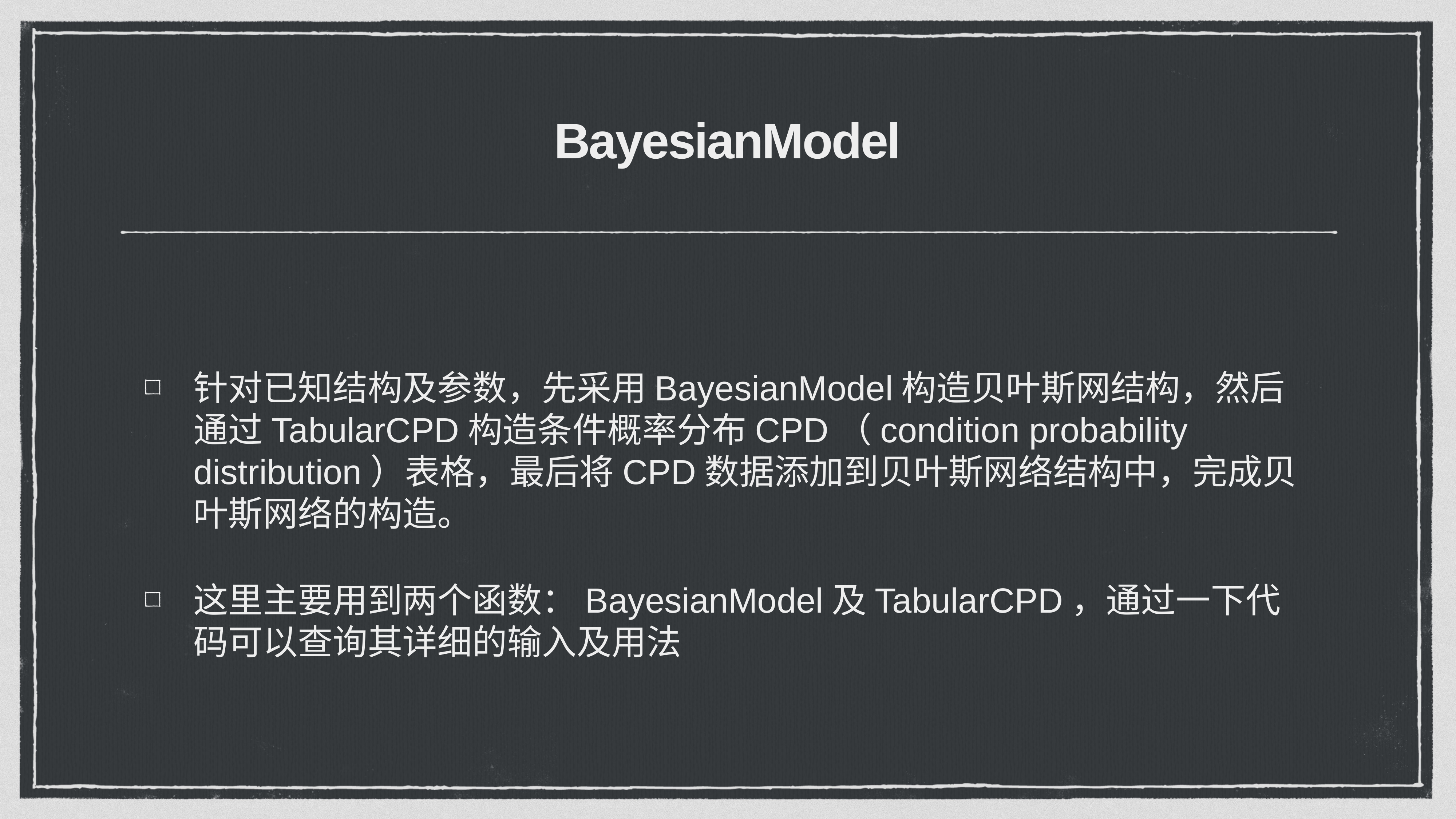

# BayesianModel
针对已知结构及参数，先采用BayesianModel构造贝叶斯网结构，然后通过TabularCPD构造条件概率分布CPD（condition probability distribution）表格，最后将CPD数据添加到贝叶斯网络结构中，完成贝叶斯网络的构造。
这里主要用到两个函数：BayesianModel及TabularCPD，通过一下代码可以查询其详细的输入及用法